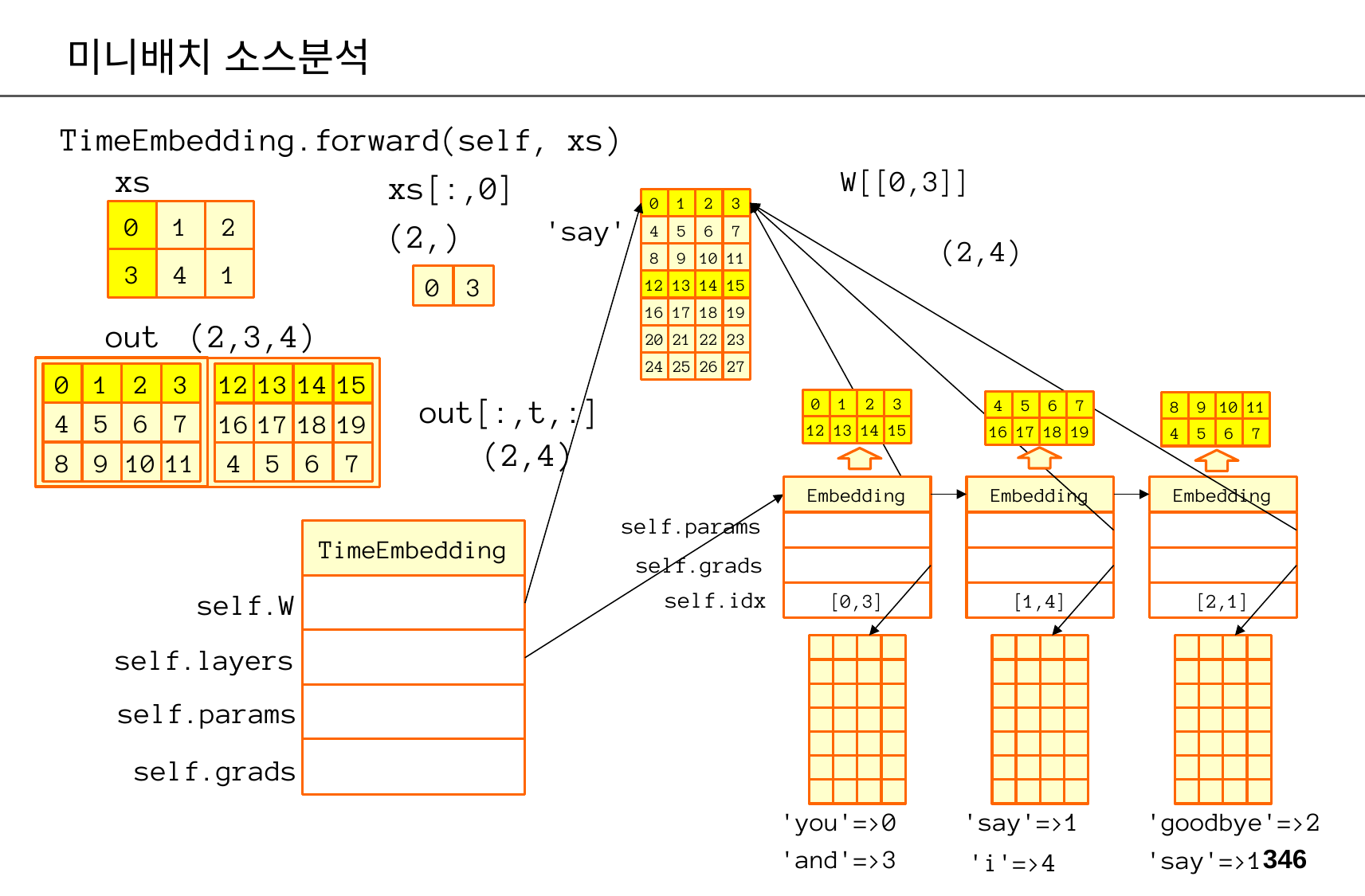

미니배치 소스분석
TimeEmbedding.forward(self, xs)
xs
W[[0,3]]
xs[:,0]
0
1
2
3
0
1
2
'say'
(2,)
4
5
6
7
(2,4)
8
9
10
11
3
4
1
0
3
12
13
14
15
16
17
18
19
out
(2,3,4)
20
21
22
23
24
25
26
27

0
1
2
3
12
13
14
15
out[:,t,:]
0
1
2
3
4
5
6
7
8
9
10
11
4
5
6
7
16
17
18
19
12
13
14
15
16
17
18
19
4
5
6
7
(2,4)
8
9
10
11
4
5
6
7

Embedding
Embedding
Embedding
self.params

TimeEmbedding
self.grads

self.idx
self.W
[0,3]
[1,4]
[2,1]

self.layers

self.params

self.grads
'you'=>0
'say'=>1
'goodbye'=>2
'and'=>3
'say'=>1
'i'=>4